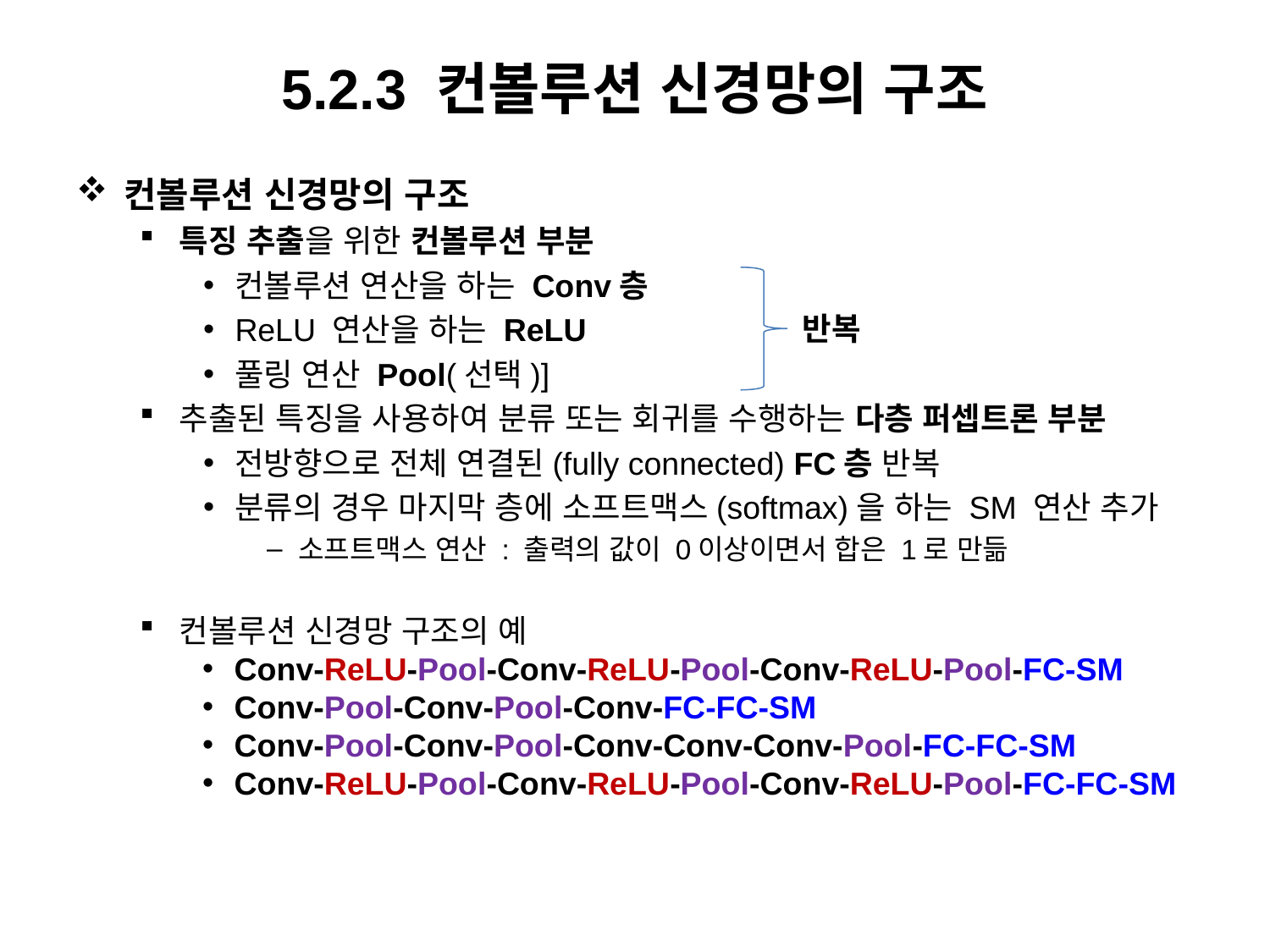

# 5.2.3 컨볼루션 신경망의 구조
컨볼루션 신경망의 구조
특징 추출을 위한 컨볼루션 부분
컨볼루션 연산을 하는 Conv층
ReLU 연산을 하는 ReLU
풀링 연산 Pool(선택)]
추출된 특징을 사용하여 분류 또는 회귀를 수행하는 다층 퍼셉트론 부분
전방향으로 전체 연결된(fully connected) FC층 반복
분류의 경우 마지막 층에 소프트맥스(softmax)을 하는 SM 연산 추가
소프트맥스 연산 : 출력의 값이 0이상이면서 합은 1로 만듦

컨볼루션 신경망 구조의 예
Conv-ReLU-Pool-Conv-ReLU-Pool-Conv-ReLU-Pool-FC-SM
Conv-Pool-Conv-Pool-Conv-FC-FC-SM
Conv-Pool-Conv-Pool-Conv-Conv-Conv-Pool-FC-FC-SM
Conv-ReLU-Pool-Conv-ReLU-Pool-Conv-ReLU-Pool-FC-FC-SM

반복